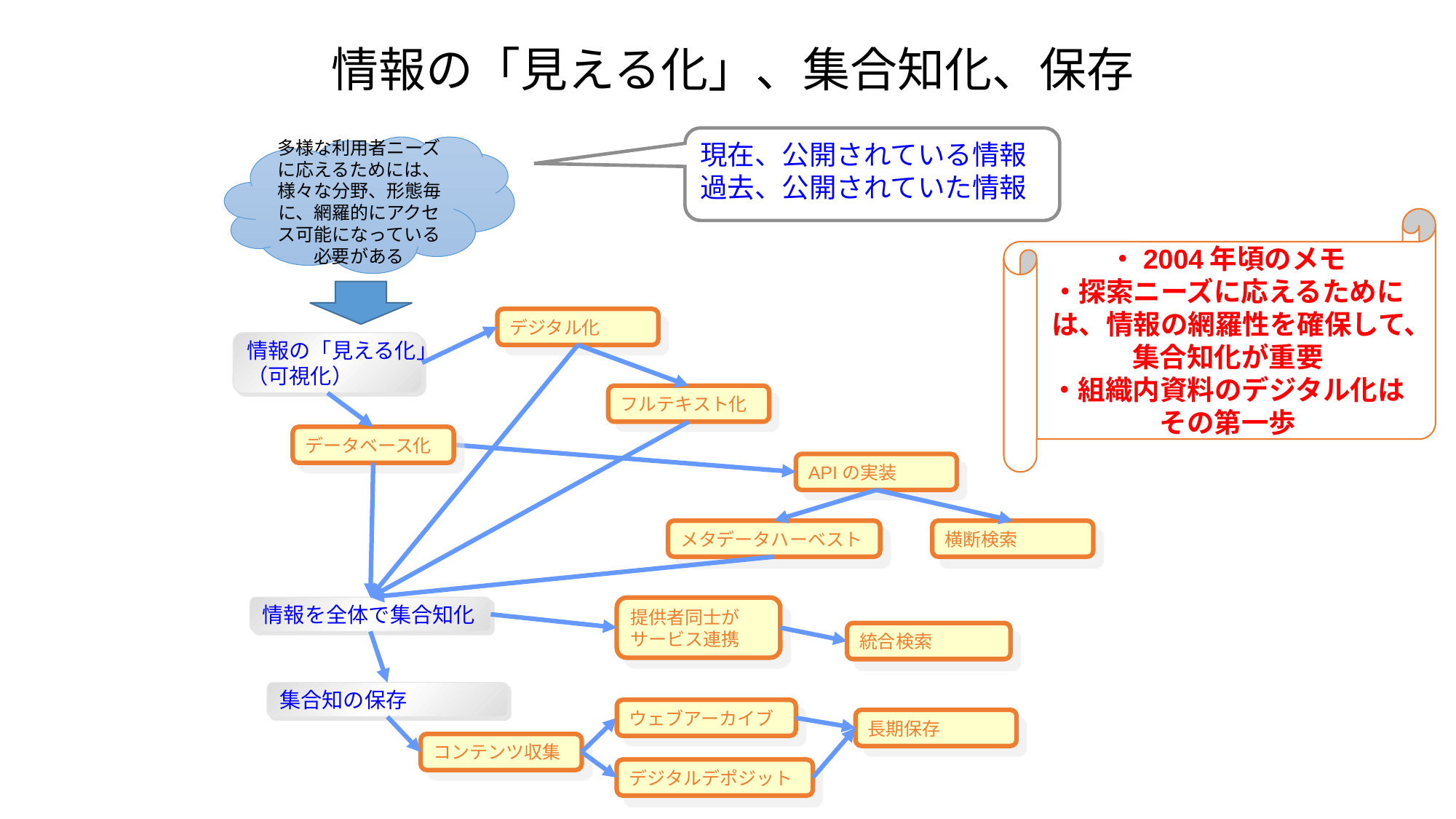

# 情報の「見える化」、集合知化、保存
現在、公開されている情報
過去、公開されていた情報
多様な利用者ニーズに応えるためには、様々な分野、形態毎に、網羅的にアクセス可能になっている必要がある
・2004年頃のメモ
・探索ニーズに応えるためには、情報の網羅性を確保して、集合知化が重要
・組織内資料のデジタル化はその第一歩

デジタル化
情報の「見える化」
（可視化）
フルテキスト化
データベース化
APIの実装
横断検索
メタデータハーベスト
提供者同士が
サービス連携
情報を全体で集合知化
統合検索
集合知の保存
ウェブアーカイブ
長期保存
コンテンツ収集
デジタルデポジット
52